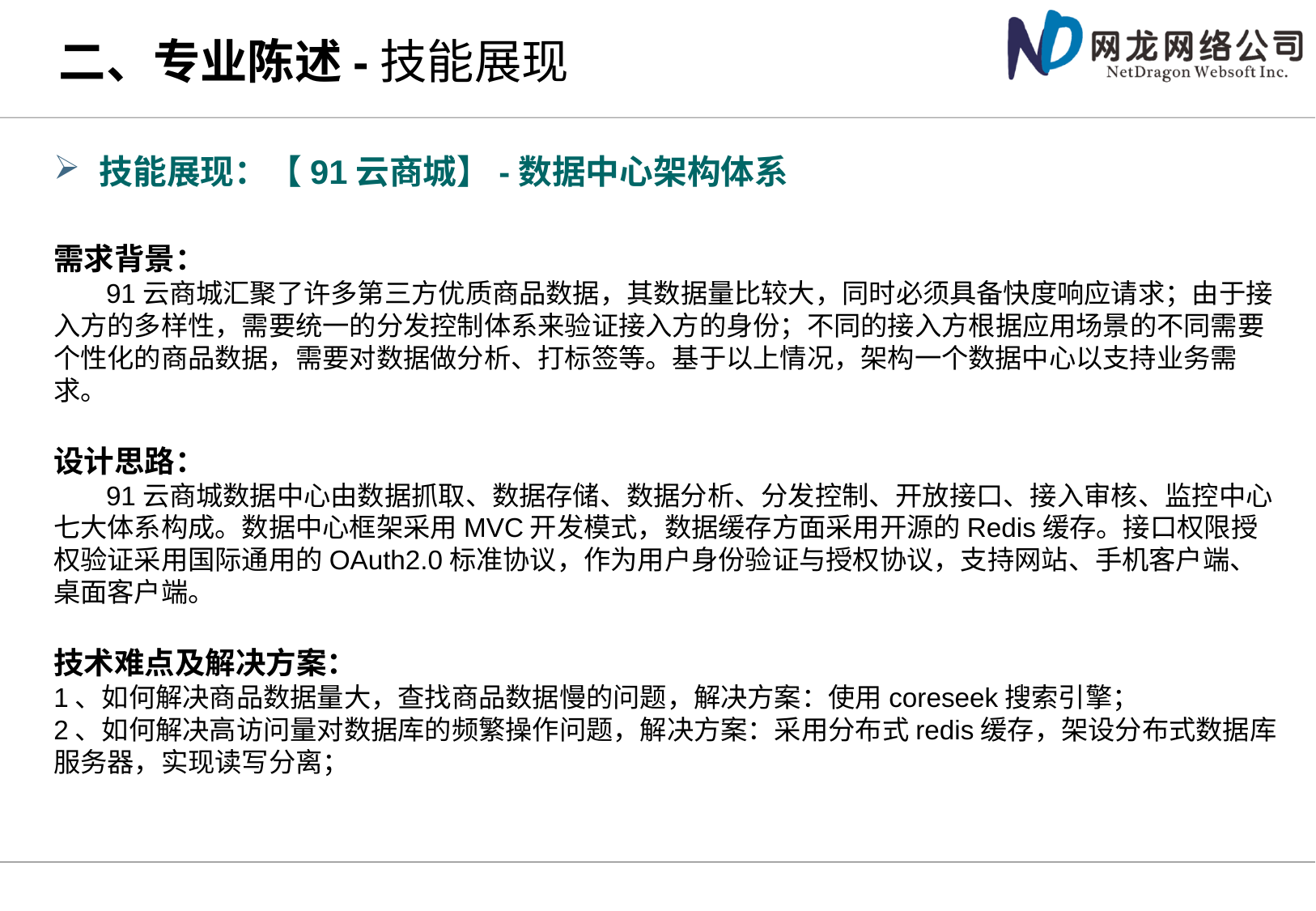

# 二、专业陈述-技能展现
技能展现：【91云商城】-数据中心架构体系

需求背景：
       91云商城汇聚了许多第三方优质商品数据，其数据量比较大，同时必须具备快度响应请求；由于接入方的多样性，需要统一的分发控制体系来验证接入方的身份；不同的接入方根据应用场景的不同需要个性化的商品数据，需要对数据做分析、打标签等。基于以上情况，架构一个数据中心以支持业务需求。

设计思路：
       91云商城数据中心由数据抓取、数据存储、数据分析、分发控制、开放接口、接入审核、监控中心七大体系构成。数据中心框架采用MVC开发模式，数据缓存方面采用开源的Redis缓存。接口权限授权验证采用国际通用的OAuth2.0标准协议，作为用户身份验证与授权协议，支持网站、手机客户端、桌面客户端。

技术难点及解决方案：
1、如何解决商品数据量大，查找商品数据慢的问题，解决方案：使用coreseek搜索引擎；
2、如何解决高访问量对数据库的频繁操作问题，解决方案：采用分布式redis缓存，架设分布式数据库服务器，实现读写分离；